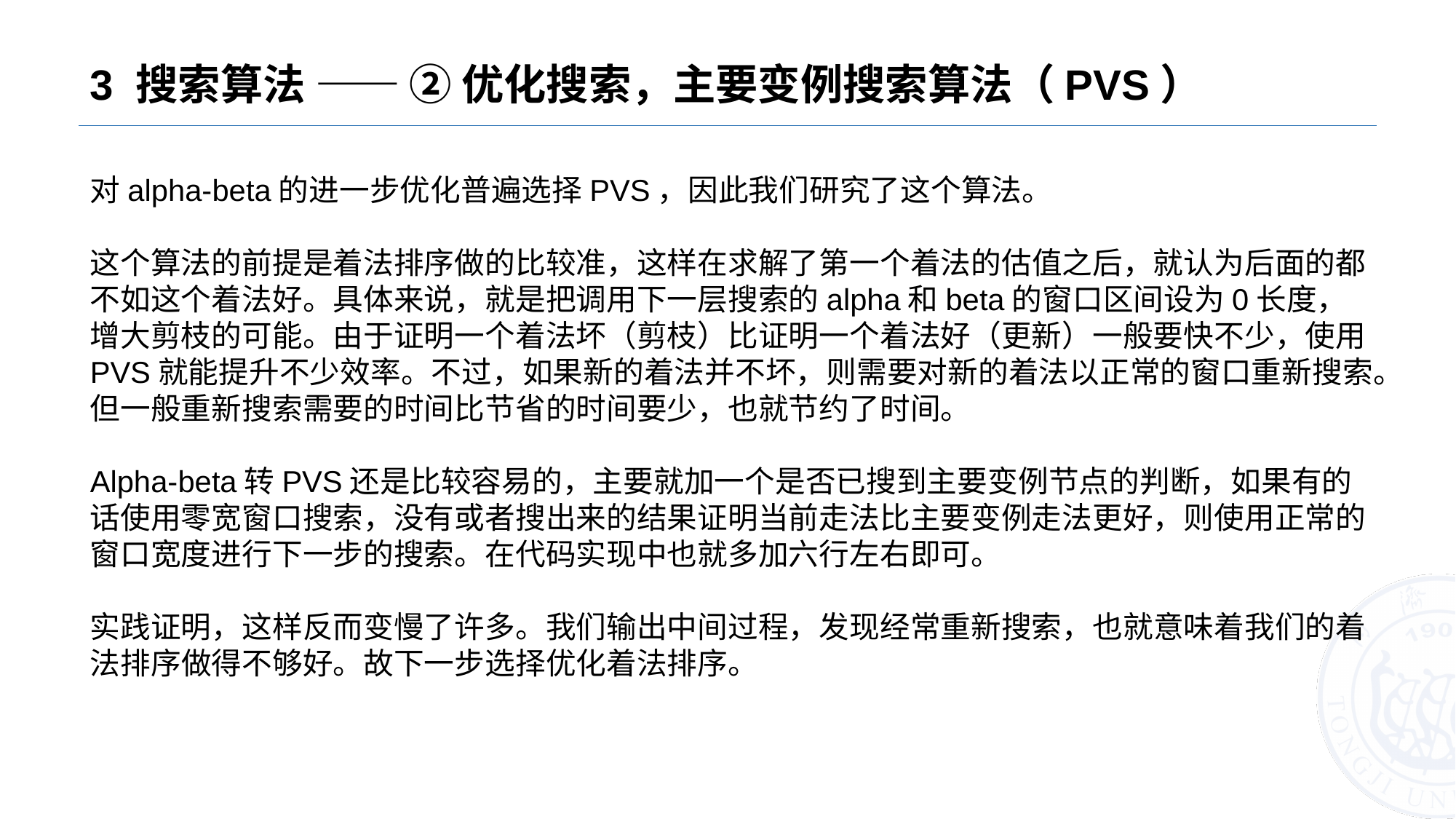

# 3 搜索算法 —— ② 优化搜索，主要变例搜索算法（PVS）
对alpha-beta的进一步优化普遍选择PVS，因此我们研究了这个算法。

这个算法的前提是着法排序做的比较准，这样在求解了第一个着法的估值之后，就认为后面的都不如这个着法好。具体来说，就是把调用下一层搜索的alpha和beta的窗口区间设为0长度，增大剪枝的可能。由于证明一个着法坏（剪枝）比证明一个着法好（更新）一般要快不少，使用PVS就能提升不少效率。不过，如果新的着法并不坏，则需要对新的着法以正常的窗口重新搜索。但一般重新搜索需要的时间比节省的时间要少，也就节约了时间。

Alpha-beta转PVS还是比较容易的，主要就加一个是否已搜到主要变例节点的判断，如果有的话使用零宽窗口搜索，没有或者搜出来的结果证明当前走法比主要变例走法更好，则使用正常的窗口宽度进行下一步的搜索。在代码实现中也就多加六行左右即可。

实践证明，这样反而变慢了许多。我们输出中间过程，发现经常重新搜索，也就意味着我们的着法排序做得不够好。故下一步选择优化着法排序。